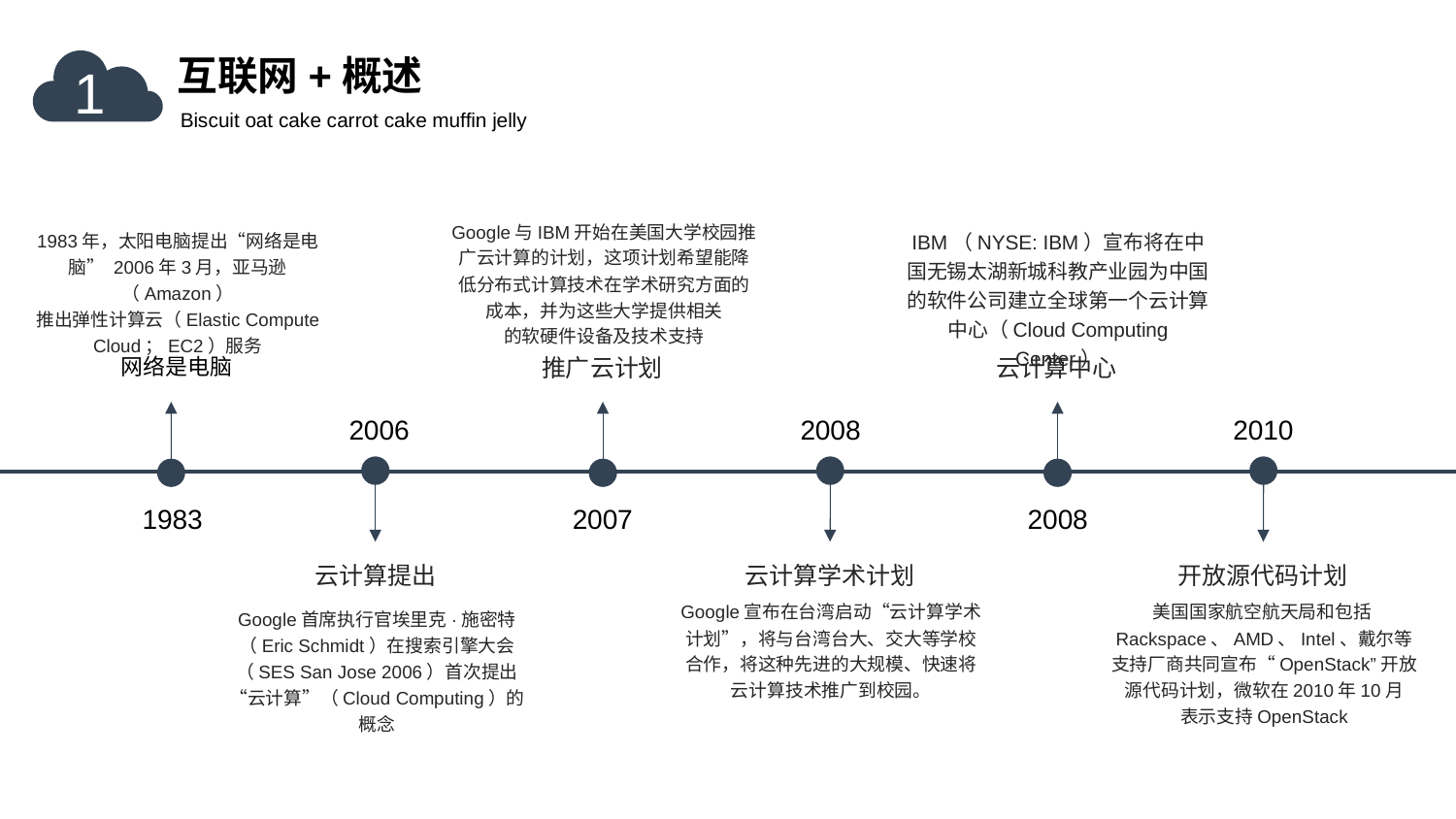

互联网+概述
Biscuit oat cake carrot cake muffin jelly
1

Google与IBM开始在美国大学校园推广云计算的计划，这项计划希望能降低分布式计算技术在学术研究方面的成本，并为这些大学提供相关
的软硬件设备及技术支持
推广云计划
1983年，太阳电脑提出“网络是电脑” 2006年3月，亚马逊（Amazon）
推出弹性计算云（Elastic Compute Cloud；EC2）服务
网络是电脑
IBM（NYSE: IBM）宣布将在中国无锡太湖新城科教产业园为中国的软件公司建立全球第一个云计算中心（Cloud Computing Center）
云计算中心
2006
2008
2010

1983
2007
2008
云计算提出
Google首席执行官埃里克·施密特（Eric Schmidt）在搜索引擎大会（SES San Jose 2006）首次提出“云计算”（Cloud Computing）的概念
云计算学术计划
Google宣布在台湾启动“云计算学术计划”，将与台湾台大、交大等学校合作，将这种先进的大规模、快速将云计算技术推广到校园。
开放源代码计划
美国国家航空航天局和包括Rackspace、AMD、Intel、戴尔等支持厂商共同宣布“OpenStack”开放源代码计划，微软在2010年10月
表示支持OpenStack